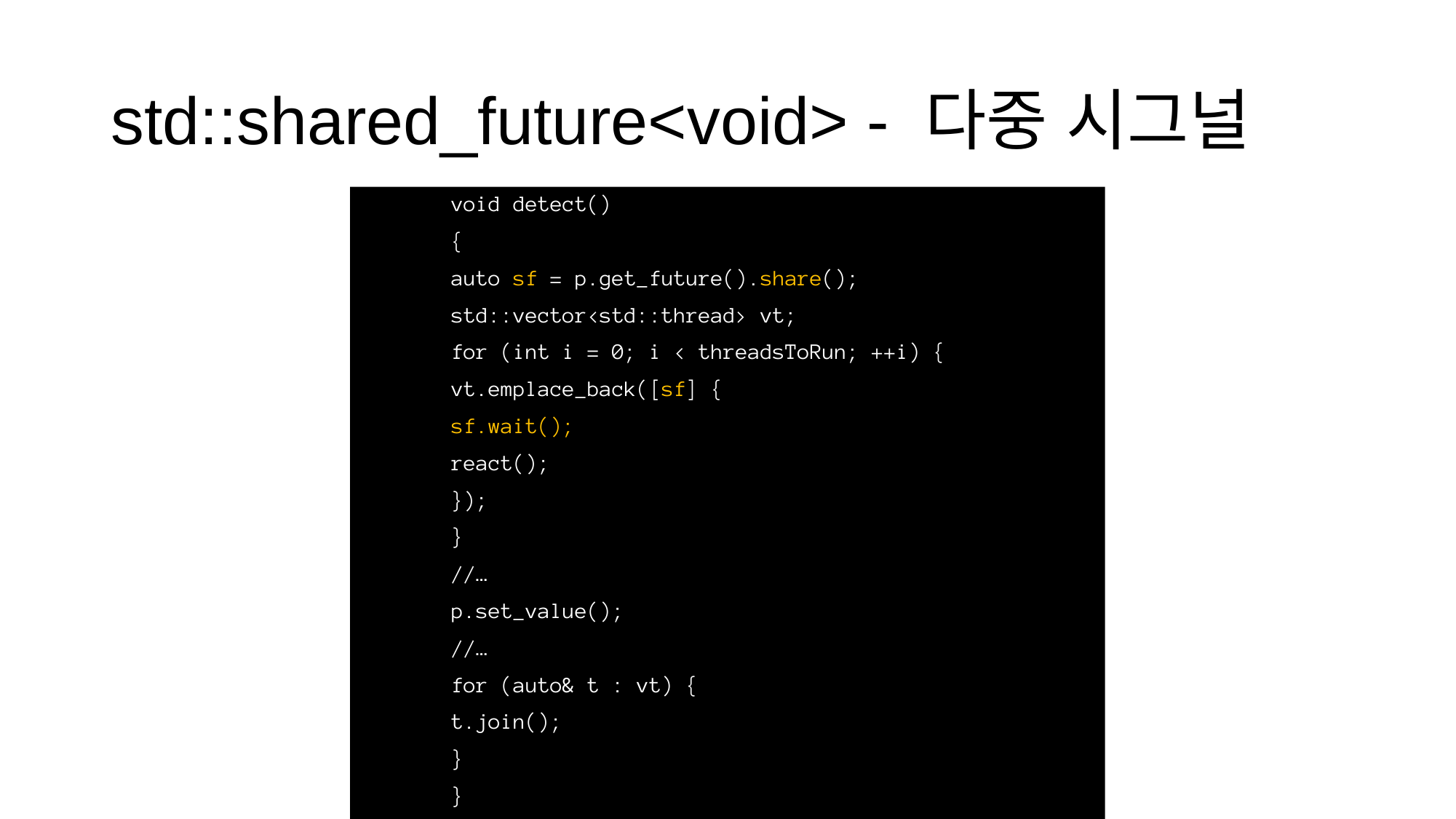

# std::shared_future<void> - 다중 시그널
	void detect()
	{
		auto sf = p.get_future().share();
		std::vector<std::thread> vt;
		for (int i = 0; i < threadsToRun; ++i) {
			vt.emplace_back([sf] {
				sf.wait();
				react();
				});
		}
		//…
		p.set_value();
		//…
		for (auto& t : vt) {
			t.join();
		}
	}